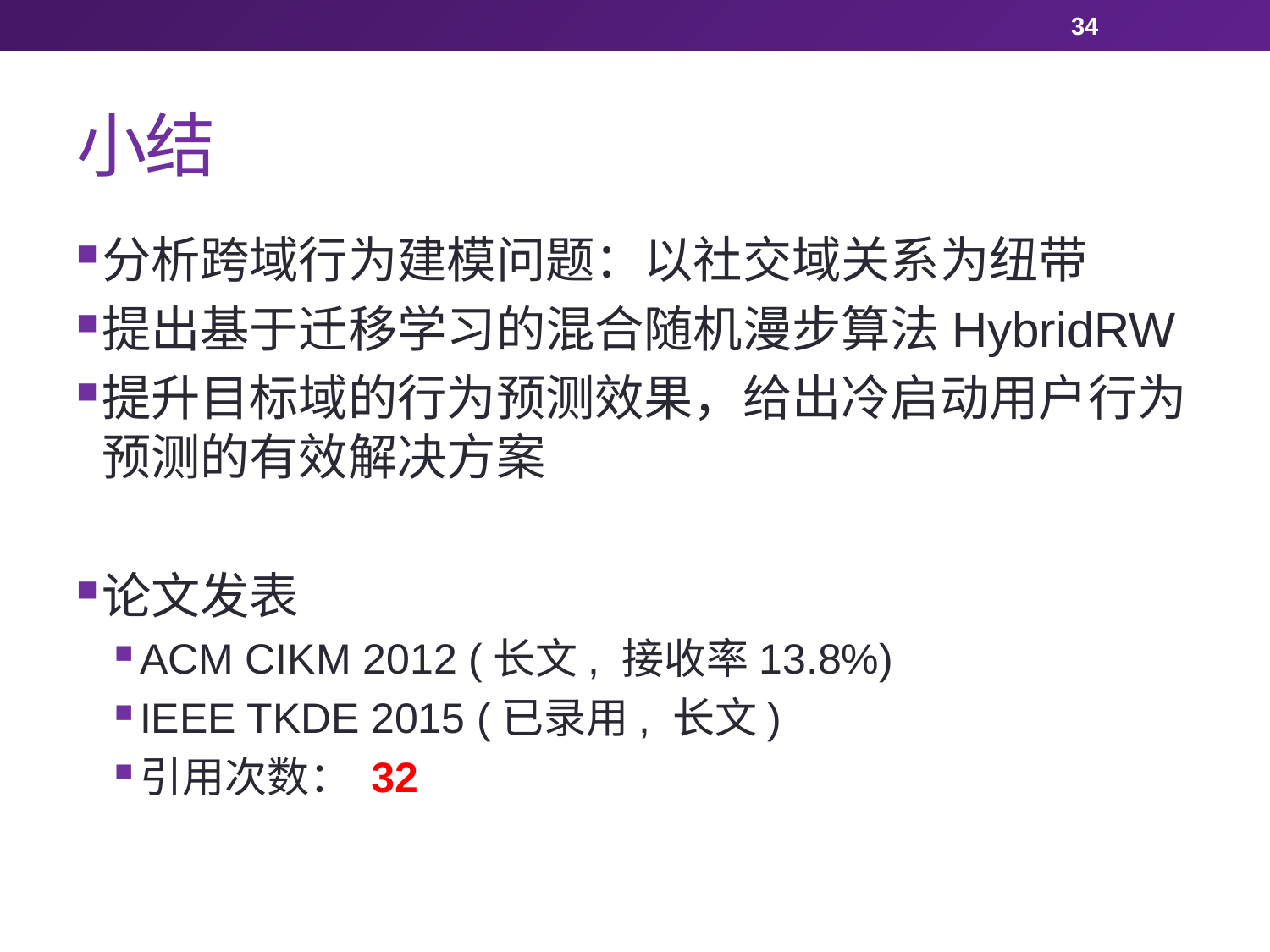

34
# 小结
分析跨域行为建模问题：以社交域关系为纽带
提出基于迁移学习的混合随机漫步算法HybridRW
提升目标域的行为预测效果，给出冷启动用户行为预测的有效解决方案

论文发表
ACM CIKM 2012 (长文, 接收率13.8%)
IEEE TKDE 2015 (已录用, 长文)
引用次数： 32